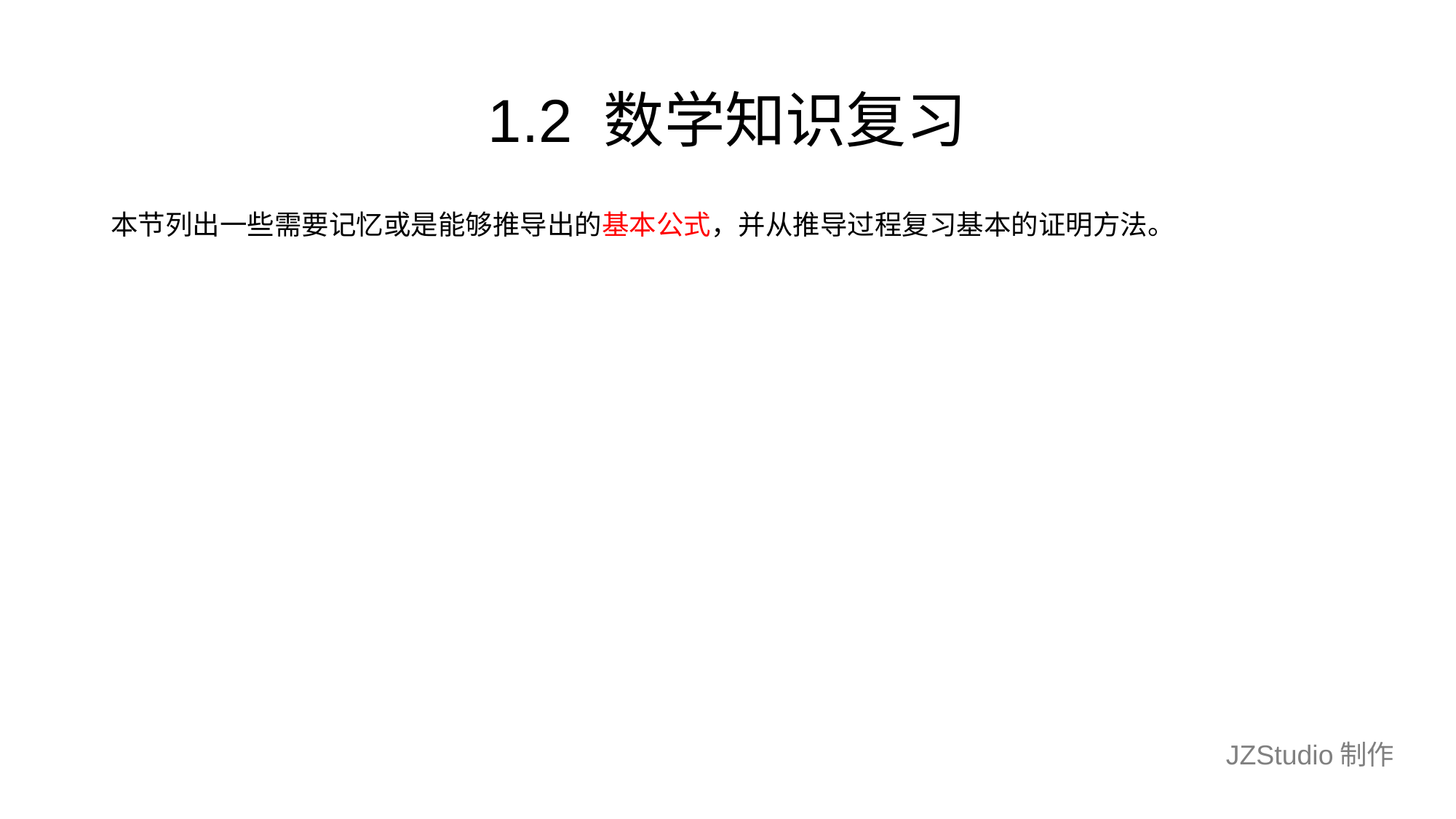

# 1.2 数学知识复习
本节列出一些需要记忆或是能够推导出的基本公式，并从推导过程复习基本的证明方法。